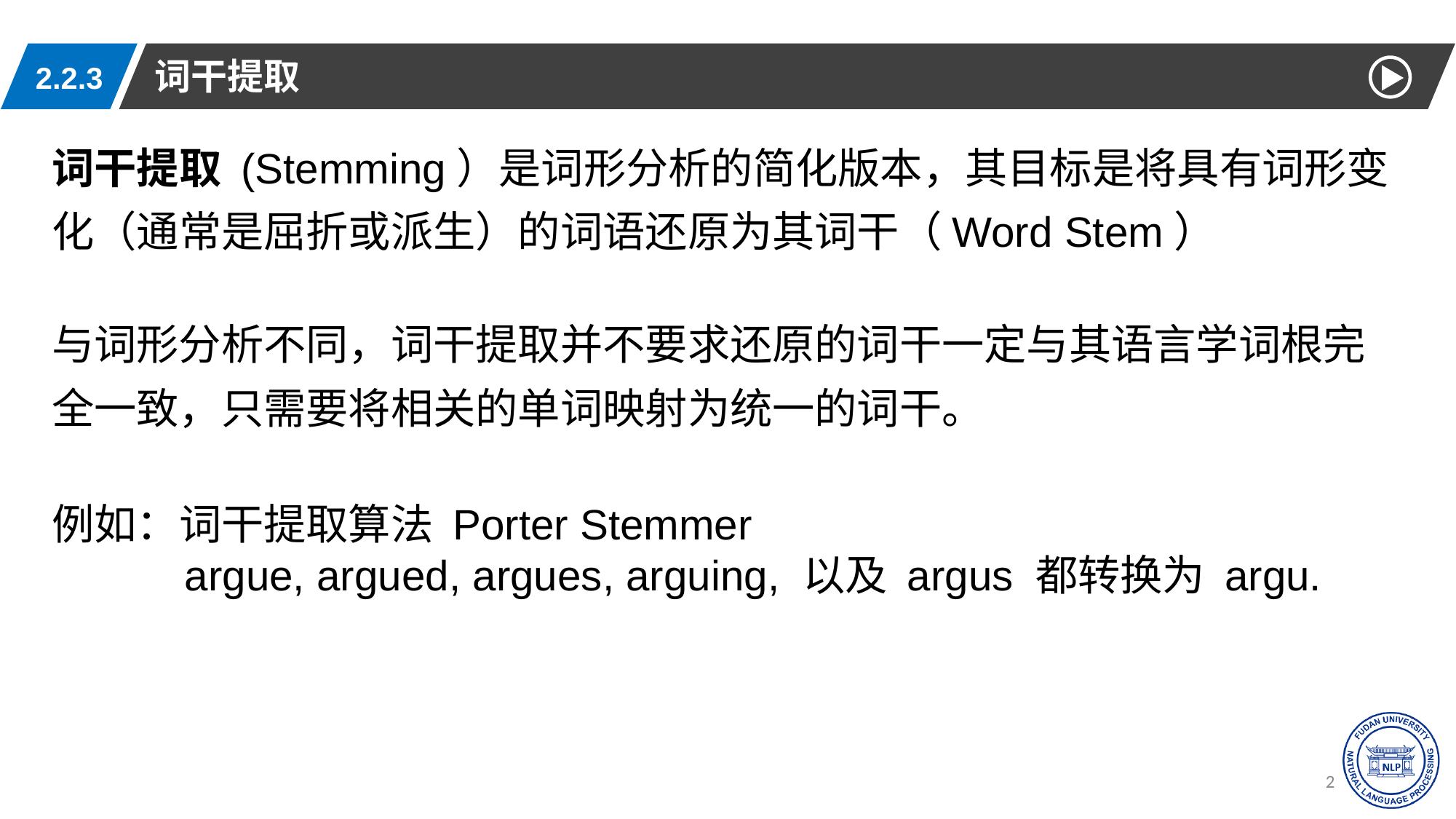

词干提取
2.2.3

词干提取 (Stemming）是词形分析的简化版本，其目标是将具有词形变化（通常是屈折或派生）的词语还原为其词干（Word Stem）
与词形分析不同，词干提取并不要求还原的词干一定与其语言学词根完全一致，只需要将相关的单词映射为统一的词干。
例如：词干提取算法 Porter Stemmer
	  argue, argued, argues, arguing, 以及 argus 都转换为 argu.

28